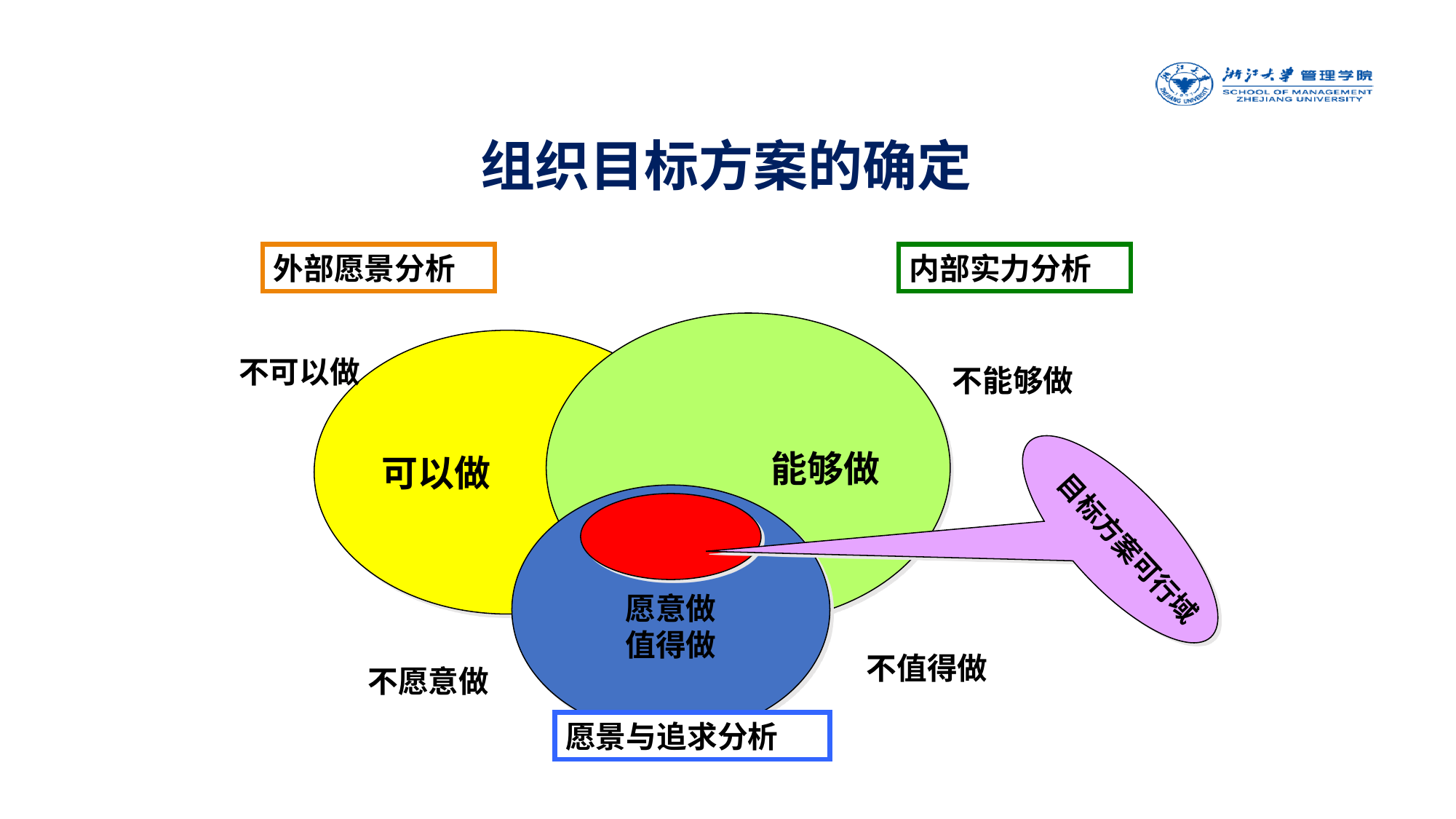

组织目标方案的确定
外部愿景分析
内部实力分析
能够做
可以做
不可以做
不能够做

愿意做
值得做
目标方案可行域

不值得做
不愿意做
愿景与追求分析